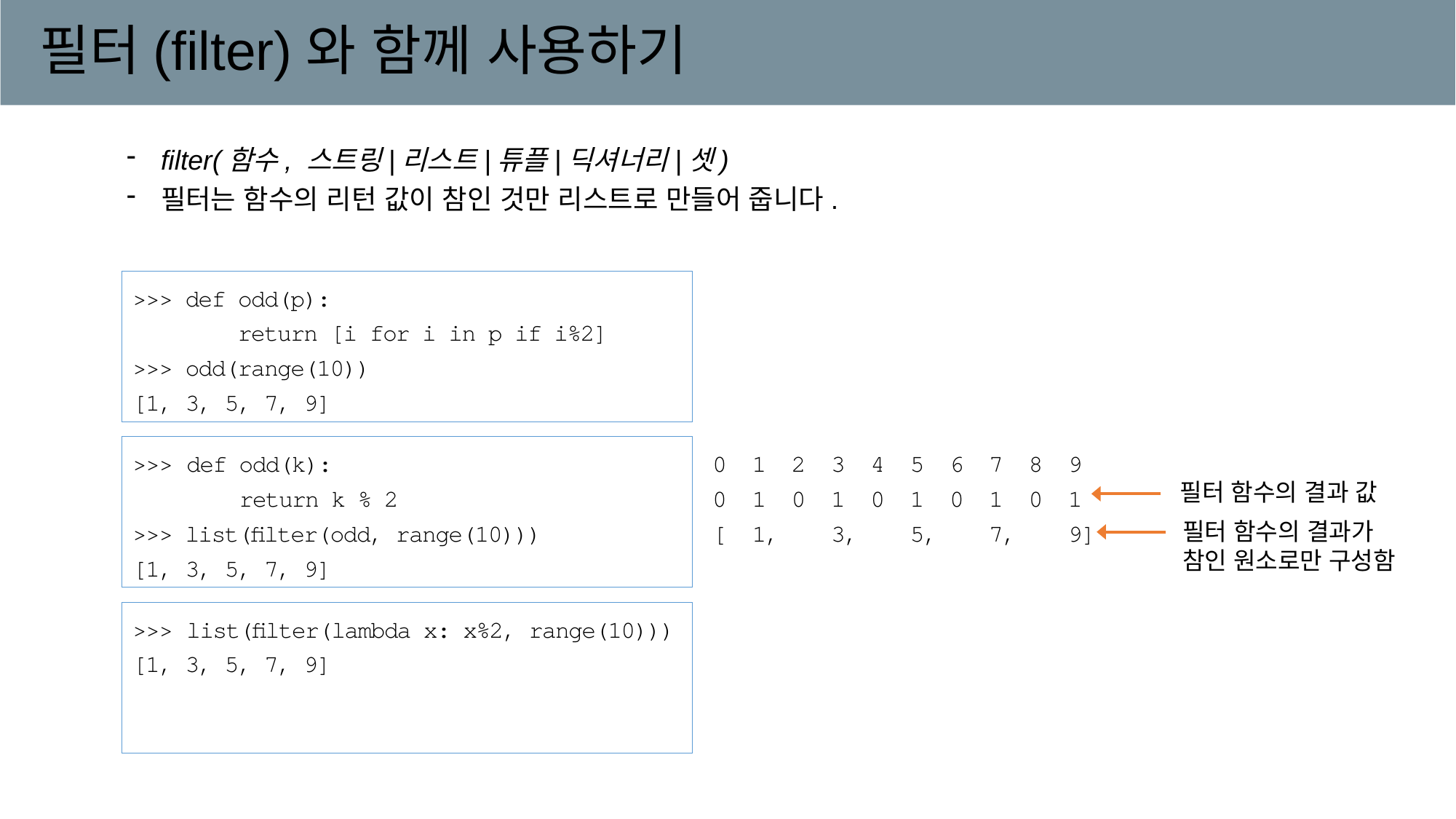

# 필터(filter)와 함께 사용하기
filter(함수, 스트링|리스트|튜플|딕셔너리|셋)
필터는 함수의 리턴 값이 참인 것만 리스트로 만들어 줍니다.
>>> def odd(p):
        return [i for i in p if i%2]
>>> odd(range(10))
[1, 3, 5, 7, 9]
>>> def odd(k):
        return k % 2
>>> list(filter(odd, range(10)))
[1, 3, 5, 7, 9]

0  1  2  3  4  5  6  7  8  9
0  1  0  1  0  1  0  1  0  1
[  1,    3,    5,    7,    9]
필터 함수의 결과 값
필터 함수의 결과가
참인 원소로만 구성함
>>> list(filter(lambda x: x%2, range(10)))
[1, 3, 5, 7, 9]